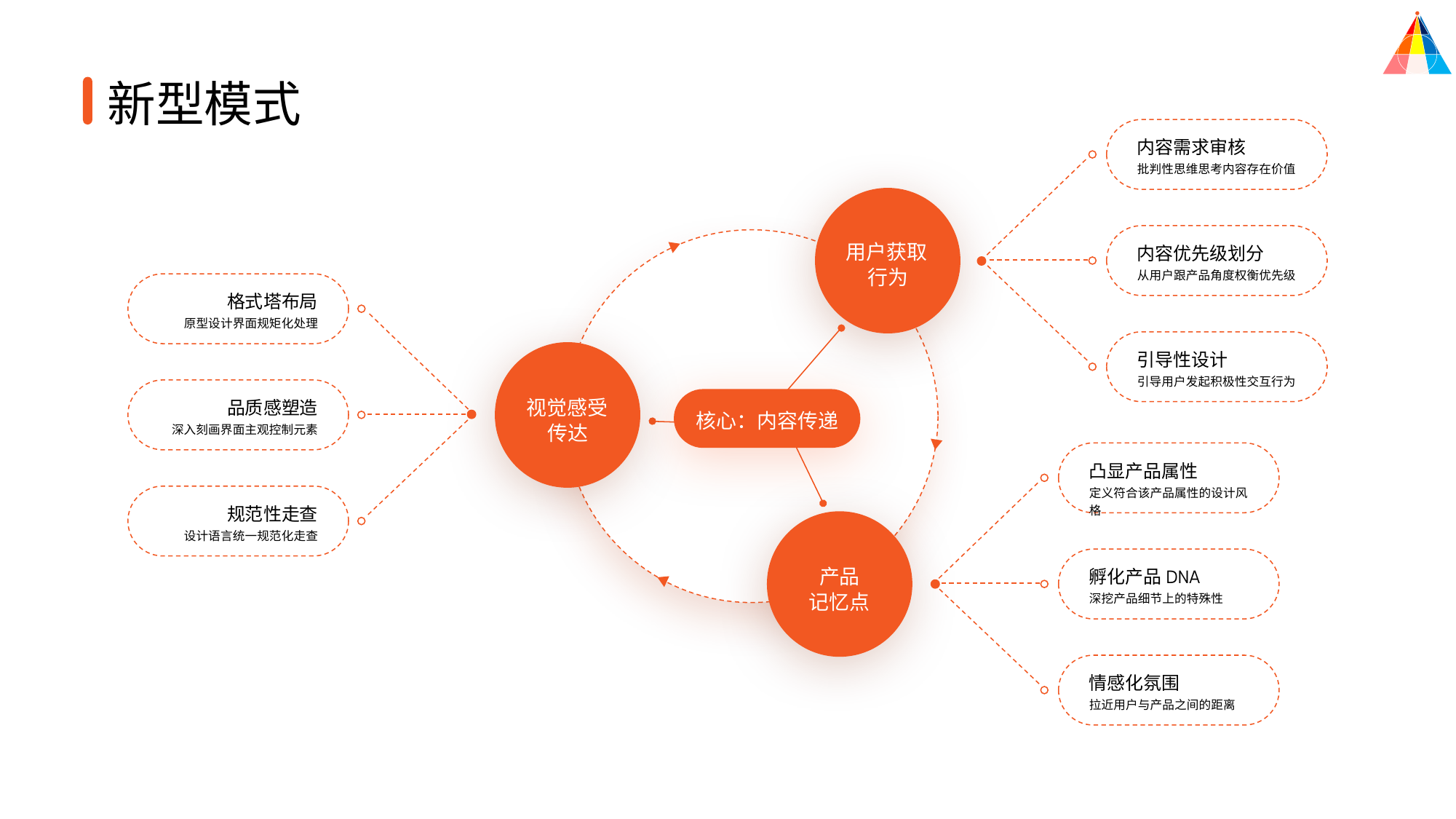

新型模式

内容需求审核

批判性思维思考内容存在价值

内容优先级划分
用户获取
行为

从用户跟产品角度权衡优先级

格式塔布局

原型设计界面规矩化处理

引导性设计

引导用户发起积极性交互行为

品质感塑造
视觉感受传达
核心：内容传递

深入刻画界面主观控制元素

凸显产品属性

定义符合该产品属性的设计风格

规范性走查

设计语言统一规范化走查

孵化产品DNA
产品
记忆点

深挖产品细节上的特殊性

情感化氛围

拉近用户与产品之间的距离